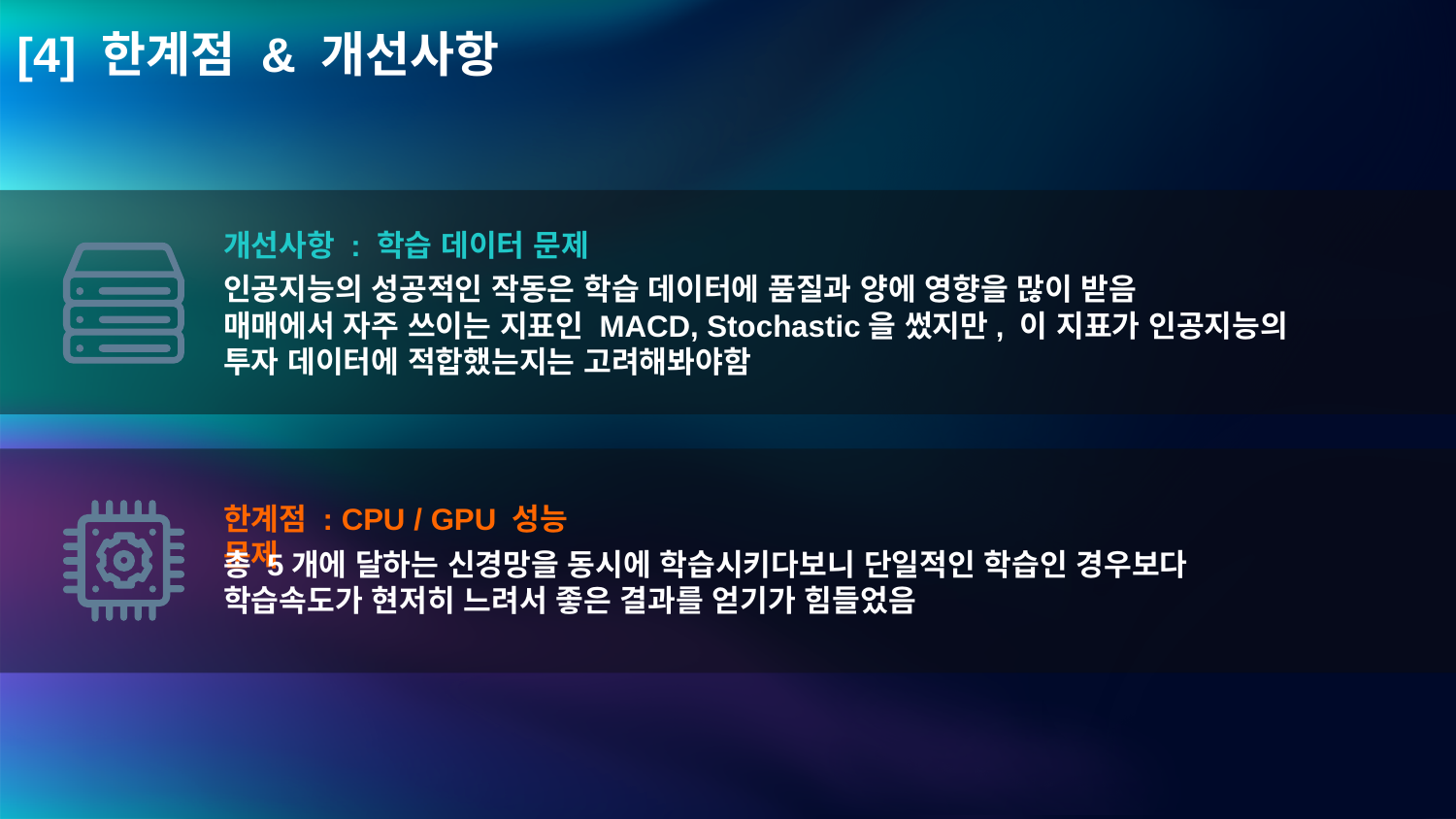

[4] 한계점 & 개선사항

개선사항 : 학습 데이터 문제

인공지능의 성공적인 작동은 학습 데이터에 품질과 양에 영향을 많이 받음
매매에서 자주 쓰이는 지표인 MACD, Stochastic을 썼지만, 이 지표가 인공지능의 투자 데이터에 적합했는지는 고려해봐야함

한계점 : CPU / GPU 성능 문제
총 5개에 달하는 신경망을 동시에 학습시키다보니 단일적인 학습인 경우보다 학습속도가 현저히 느려서 좋은 결과를 얻기가 힘들었음